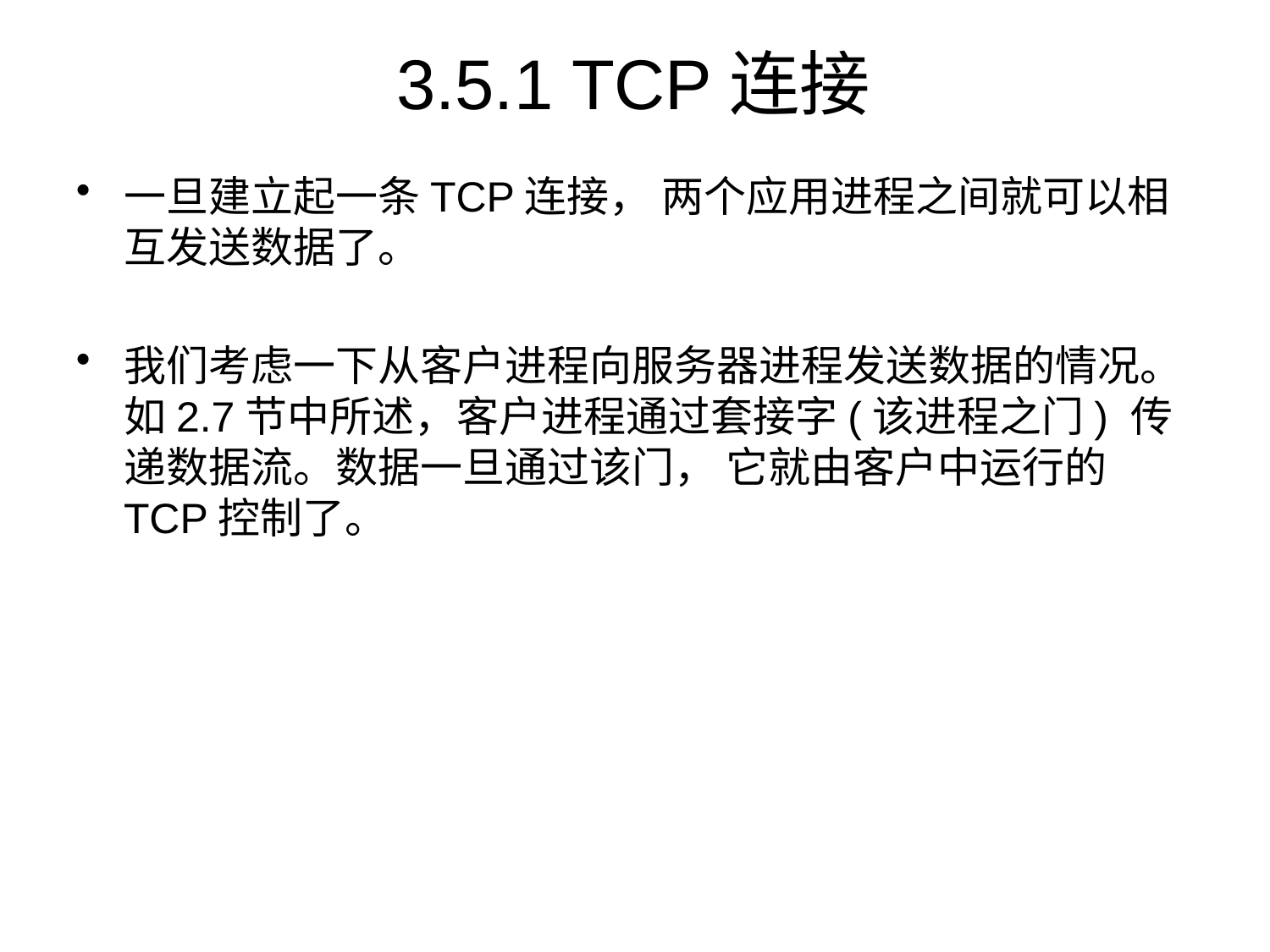

# 3.5.1 TCP连接
一旦建立起一条TCP连接， 两个应用进程之间就可以相互发送数据了。

我们考虑一下从客户进程向服务器进程发送数据的情况。如2.7节中所述，客户进程通过套接字(该进程之门) 传递数据流。数据一旦通过该门， 它就由客户中运行的TCP控制了。